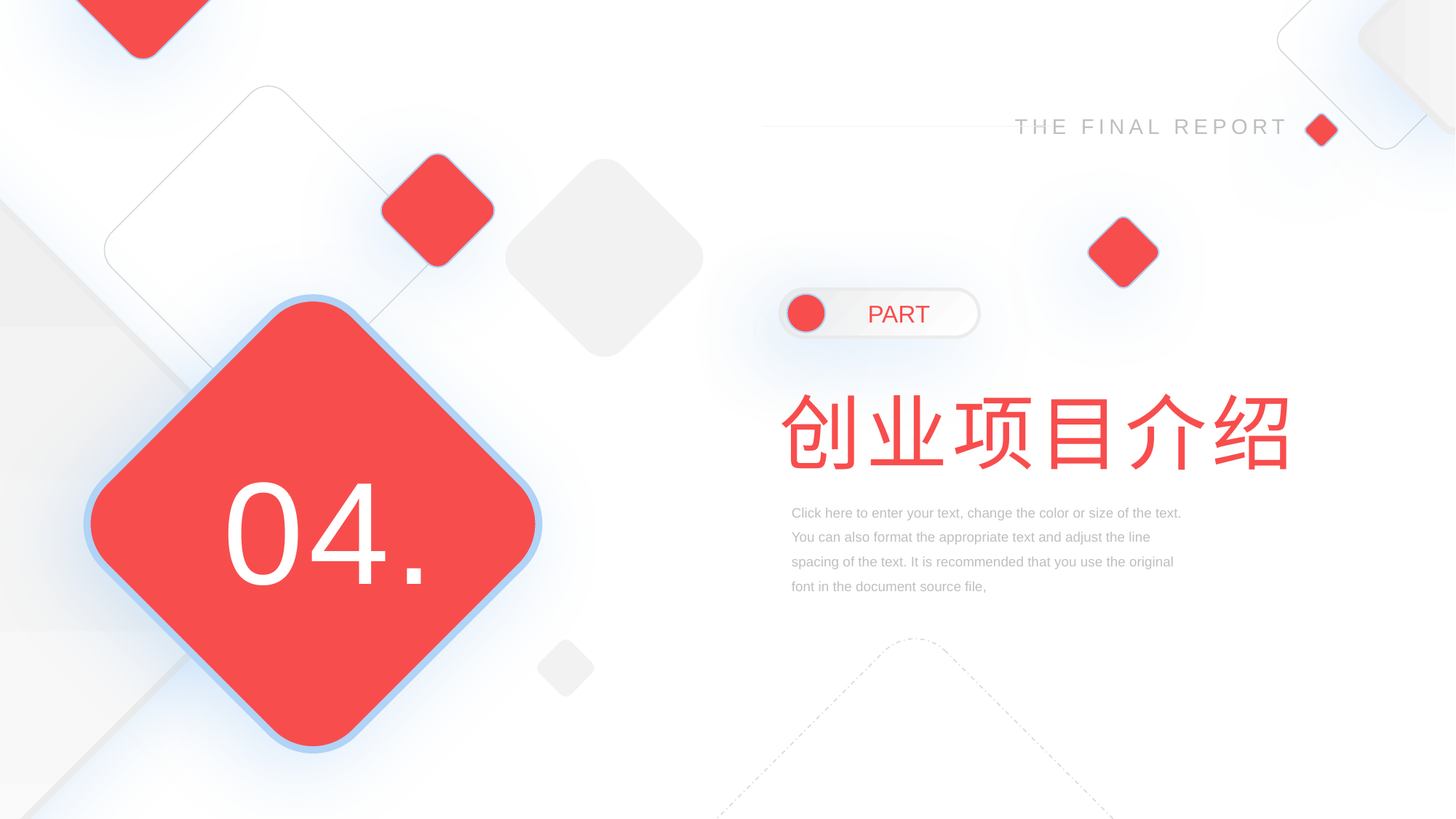

THE FINAL REPORT

PART

创业项目介绍
04.
Click here to enter your text, change the color or size of the text. You can also format the appropriate text and adjust the line spacing of the text. It is recommended that you use the original font in the document source file,